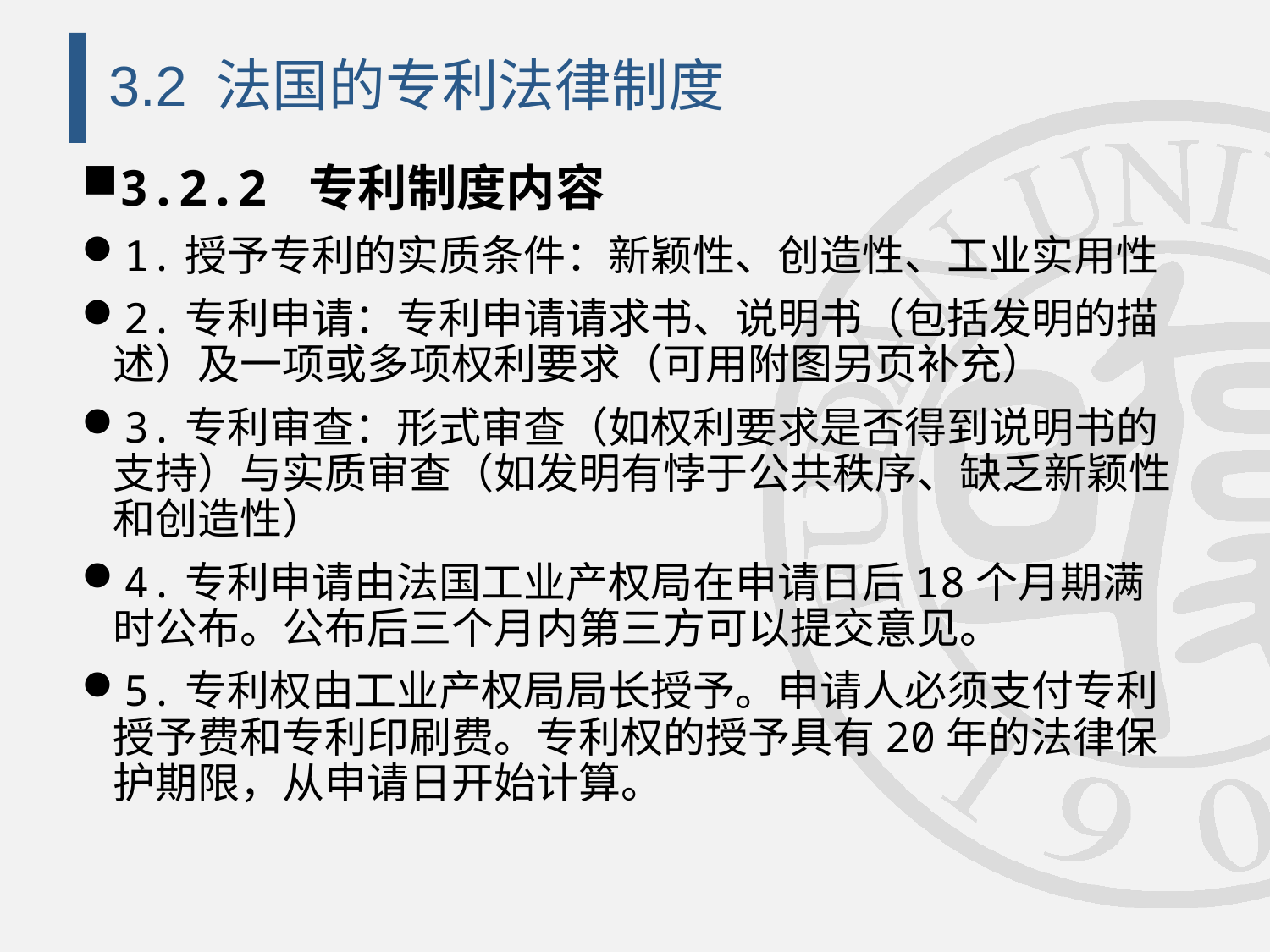

# 3.2 法国的专利法律制度
3.2.2 专利制度内容
1.授予专利的实质条件：新颖性、创造性、工业实用性
2.专利申请：专利申请请求书、说明书（包括发明的描述）及一项或多项权利要求（可用附图另页补充）
3.专利审查：形式审查（如权利要求是否得到说明书的支持）与实质审查（如发明有悖于公共秩序、缺乏新颖性和创造性）
4.专利申请由法国工业产权局在申请日后18个月期满时公布。公布后三个月内第三方可以提交意见。
5.专利权由工业产权局局长授予。申请人必须支付专利授予费和专利印刷费。专利权的授予具有20年的法律保护期限，从申请日开始计算。